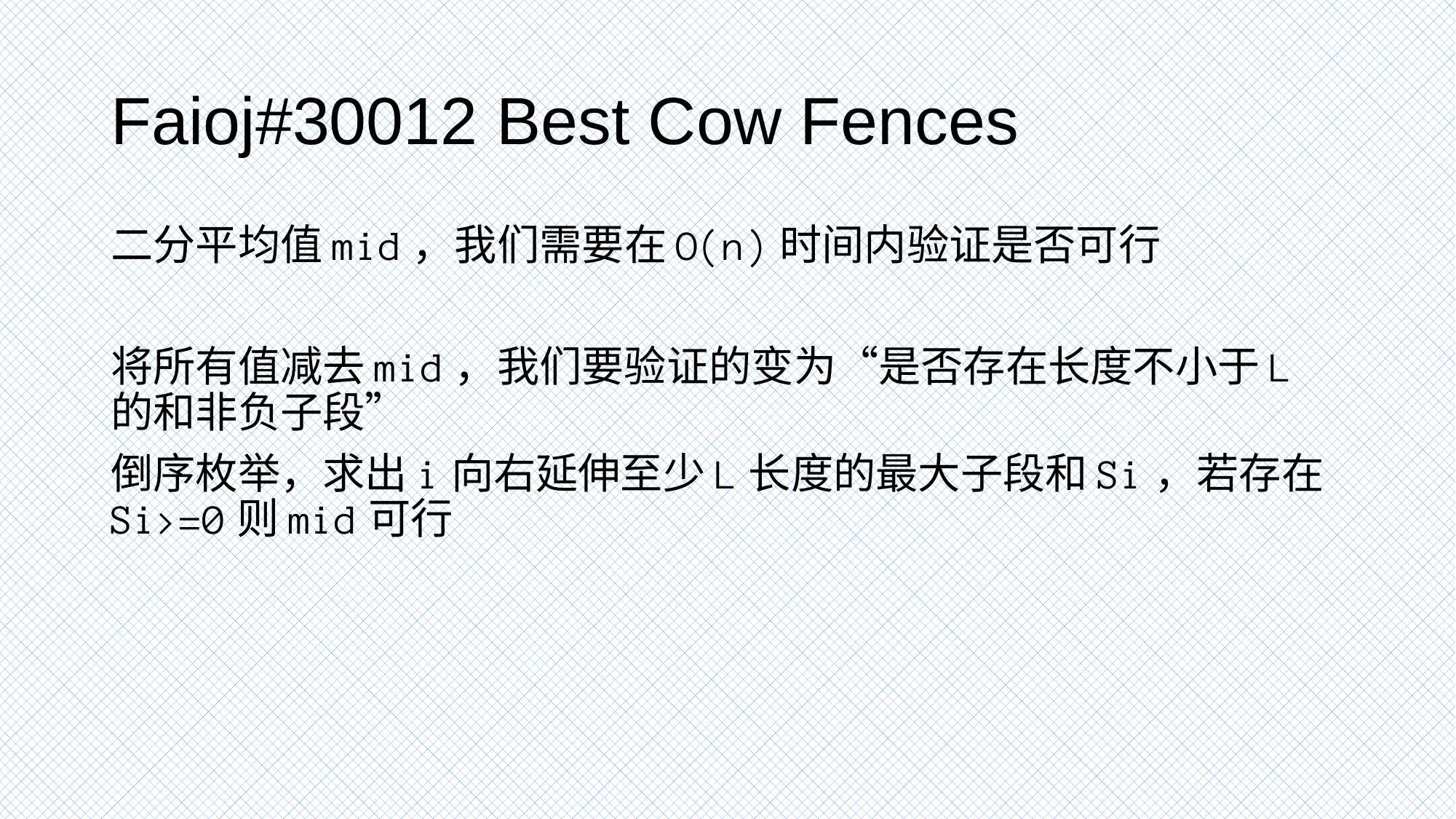

# Faioj#30012 Best Cow Fences
二分平均值mid，我们需要在O(n)时间内验证是否可行

将所有值减去mid，我们要验证的变为“是否存在长度不小于L的和非负子段”
倒序枚举，求出i向右延伸至少L长度的最大子段和Si，若存在Si>=0则mid可行